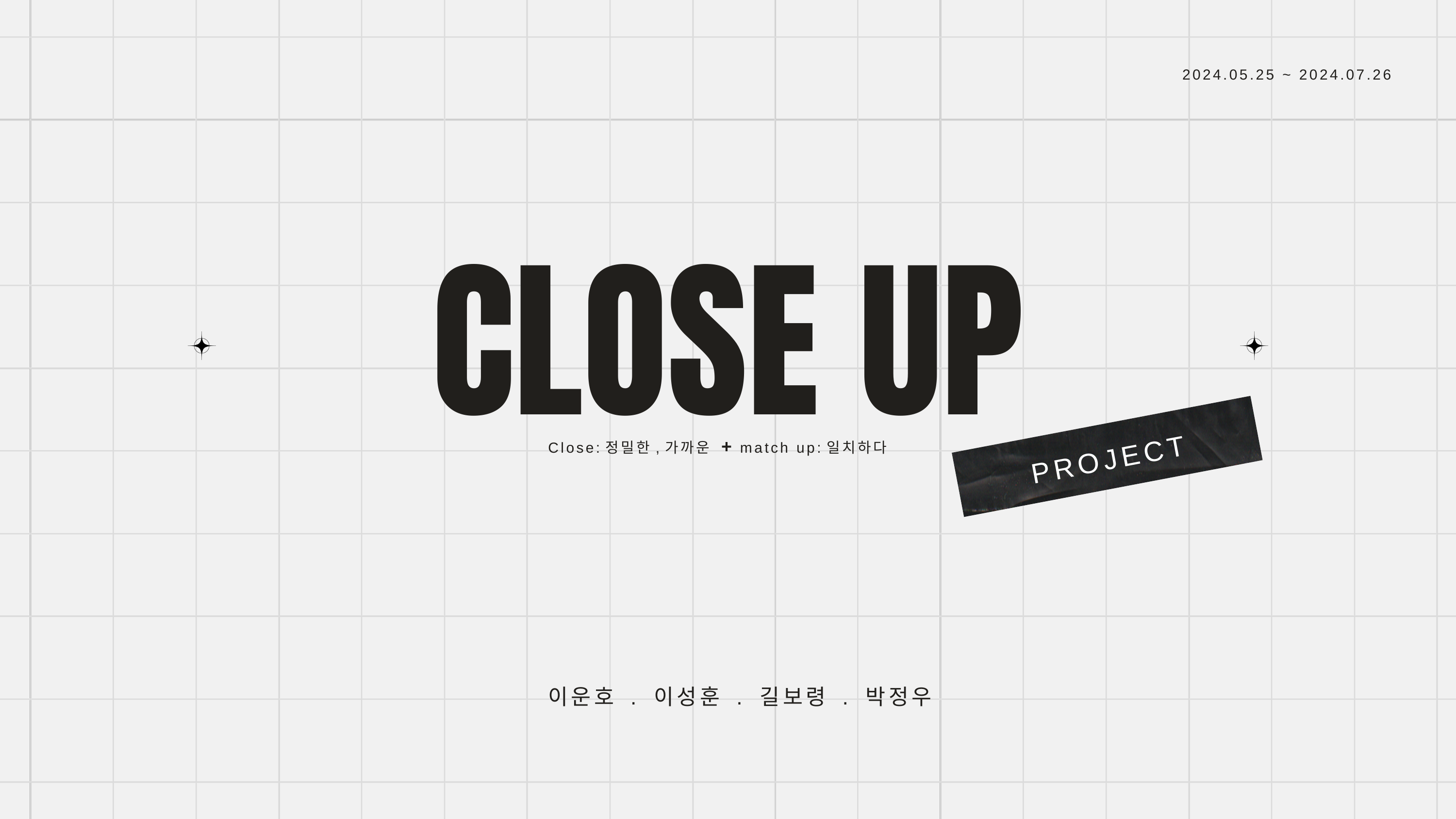

2024.05.25 ~ 2024.07.26
CLOSE UP

PROJECT
Close:정밀한,가까운 + match up:일치하다
이운호 . 이성훈 . 길보령 . 박정우